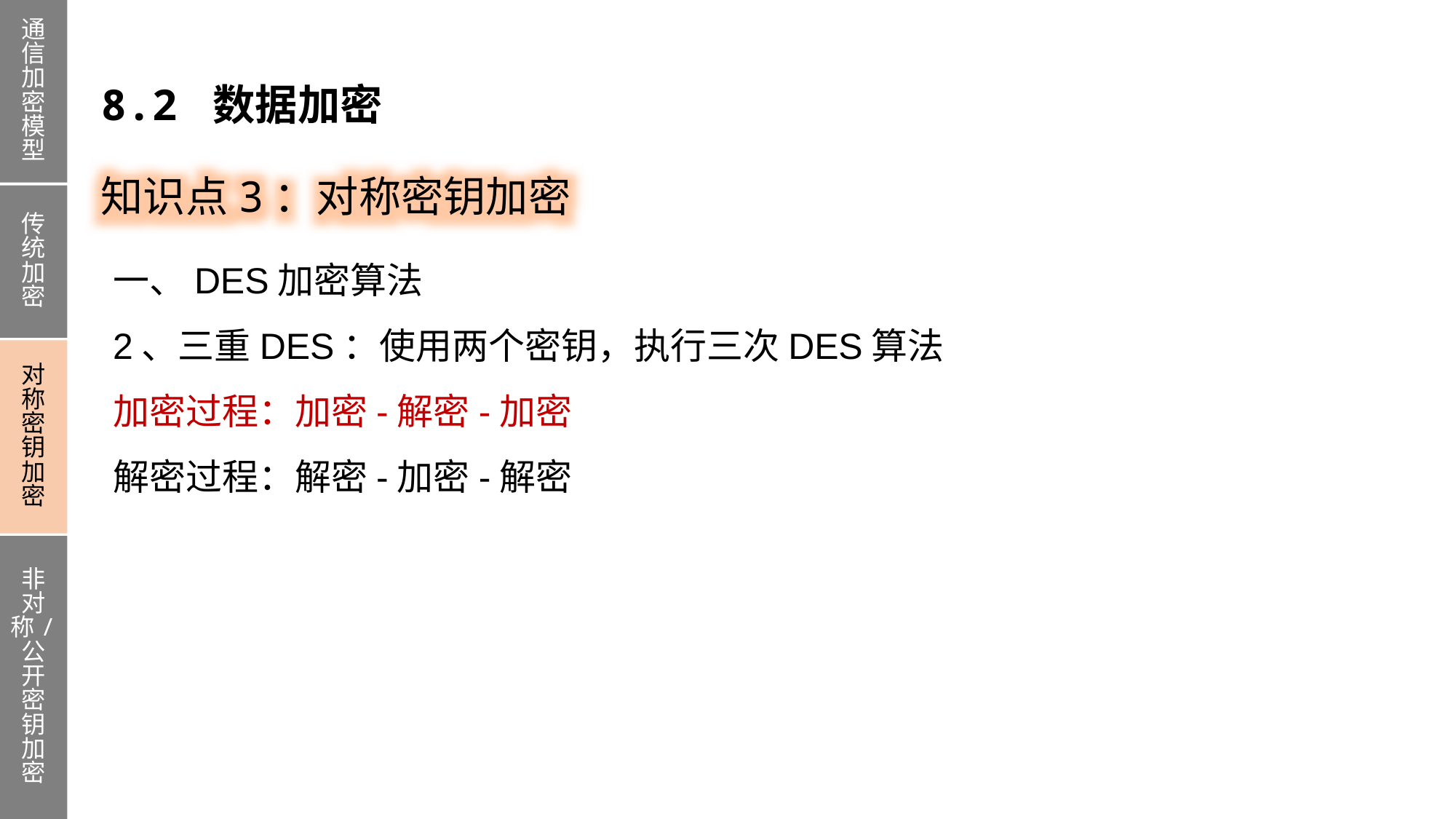

通信加密模型
传统加密
对称密钥加密
非对称/公开密钥加密
8.2 数据加密
知识点3：对称密钥加密
一、DES加密算法
2、三重DES：使用两个密钥，执行三次DES算法
加密过程：加密-解密-加密
解密过程：解密-加密-解密